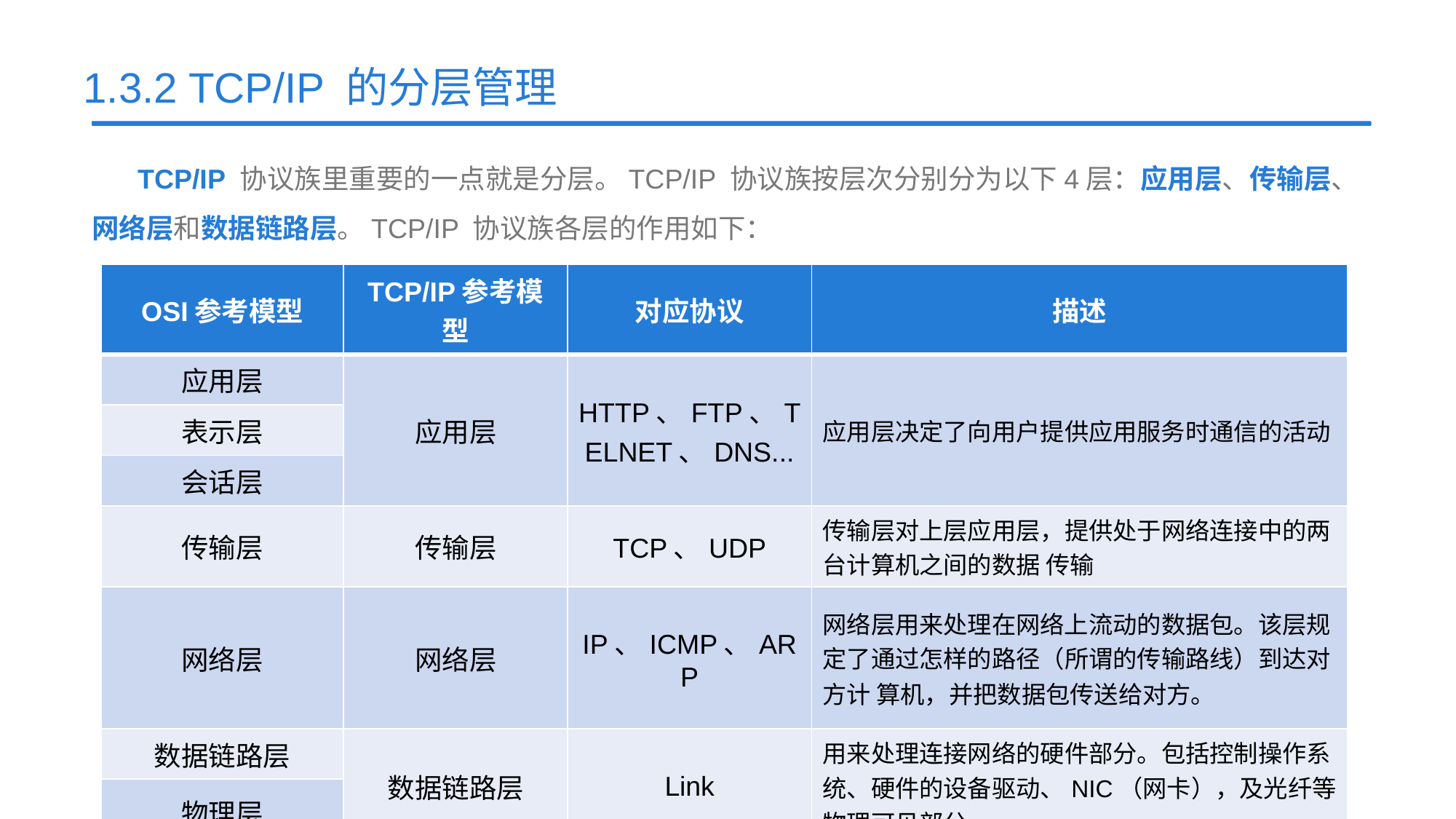

1.3.2 TCP/IP 的分层管理

      TCP/IP 协议族里重要的一点就是分层。TCP/IP 协议族按层次分别分为以下4层：应用层、传输层、  网络层和数据链路层。TCP/IP 协议族各层的作用如下：
| OSI参考模型 | TCP/IP参考模型 | 对应协议 | 描述 |
| --- | --- | --- | --- |
| 应用层 | 应用层 | HTTP、FTP、TELNET、DNS... | 应用层决定了向用户提供应用服务时通信的活动 |
| 表示层 |  |  |  |
| 会话层 |  |  |  |
| 传输层 | 传输层 | TCP、UDP | 传输层对上层应用层，提供处于网络连接中的两台计算机之间的数据 传输 |
| 网络层 | 网络层 | IP、ICMP、ARP | 网络层用来处理在网络上流动的数据包。该层规定了通过怎样的路径（所谓的传输路线）到达对方计 算机，并把数据包传送给对方。 |
| 数据链路层 | 数据链路层 | Link | 用来处理连接网络的硬件部分。包括控制操作系统、硬件的设备驱动、NIC（网卡），及光纤等物理可见部分 |
| 物理层 |  |  |  |
10